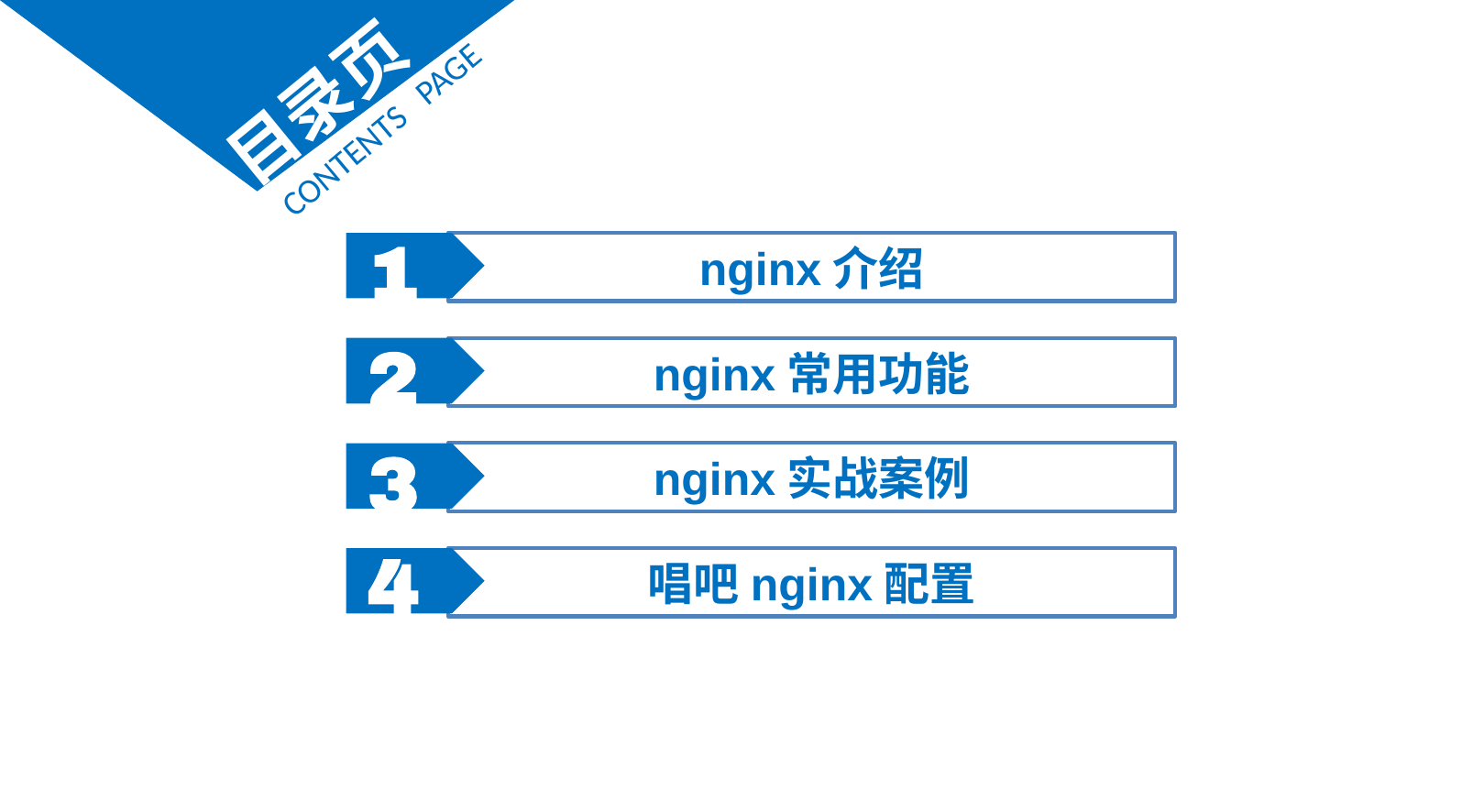

目录页
CONTENTS   PAGE
1

nginx介绍
2

nginx常用功能
3

nginx实战案例
4

唱吧nginx配置